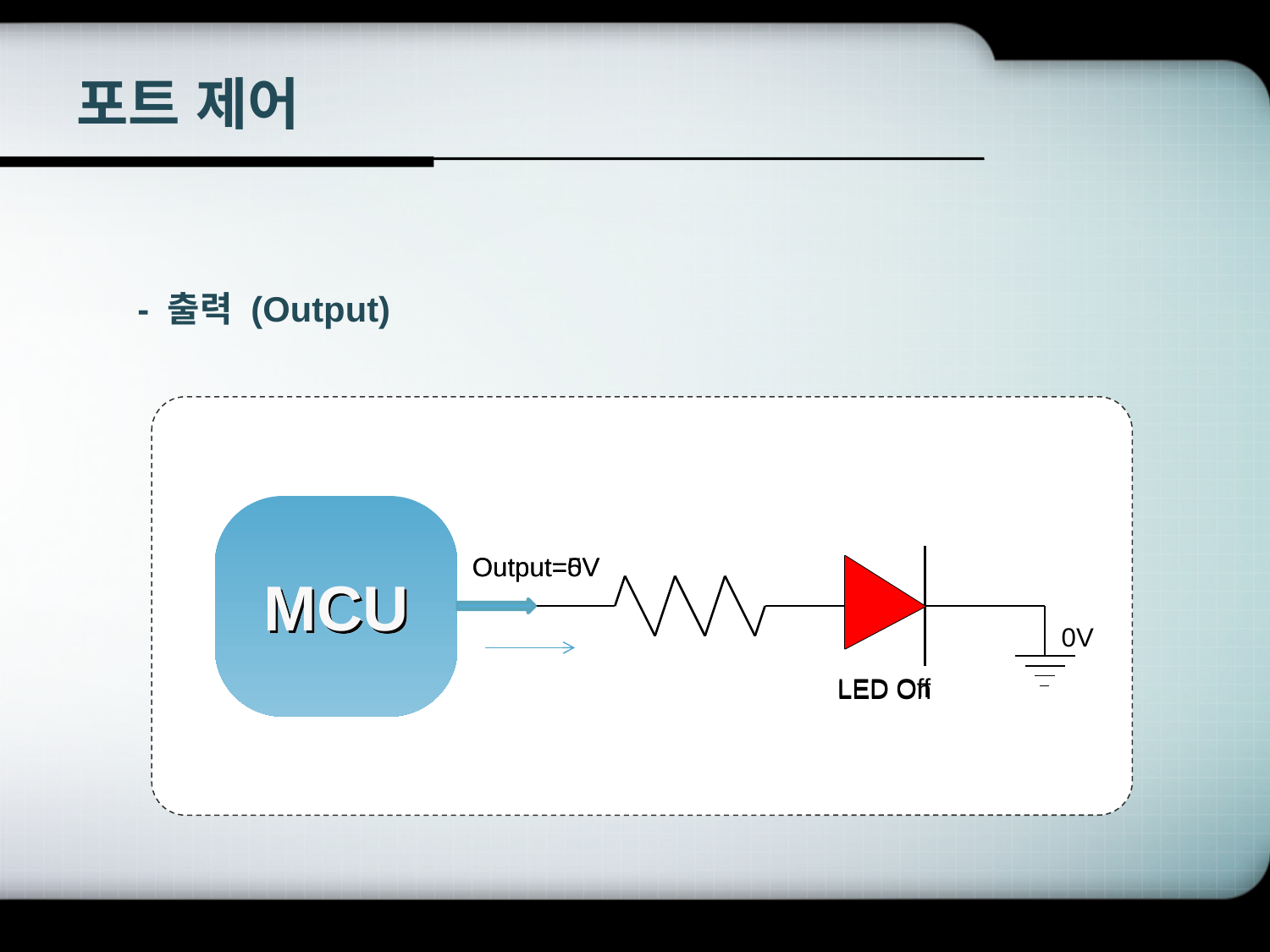

# 포트 제어
- 출력 (Output)

Output=5V
Output=0V

MCU

0V
LED Off
LED On